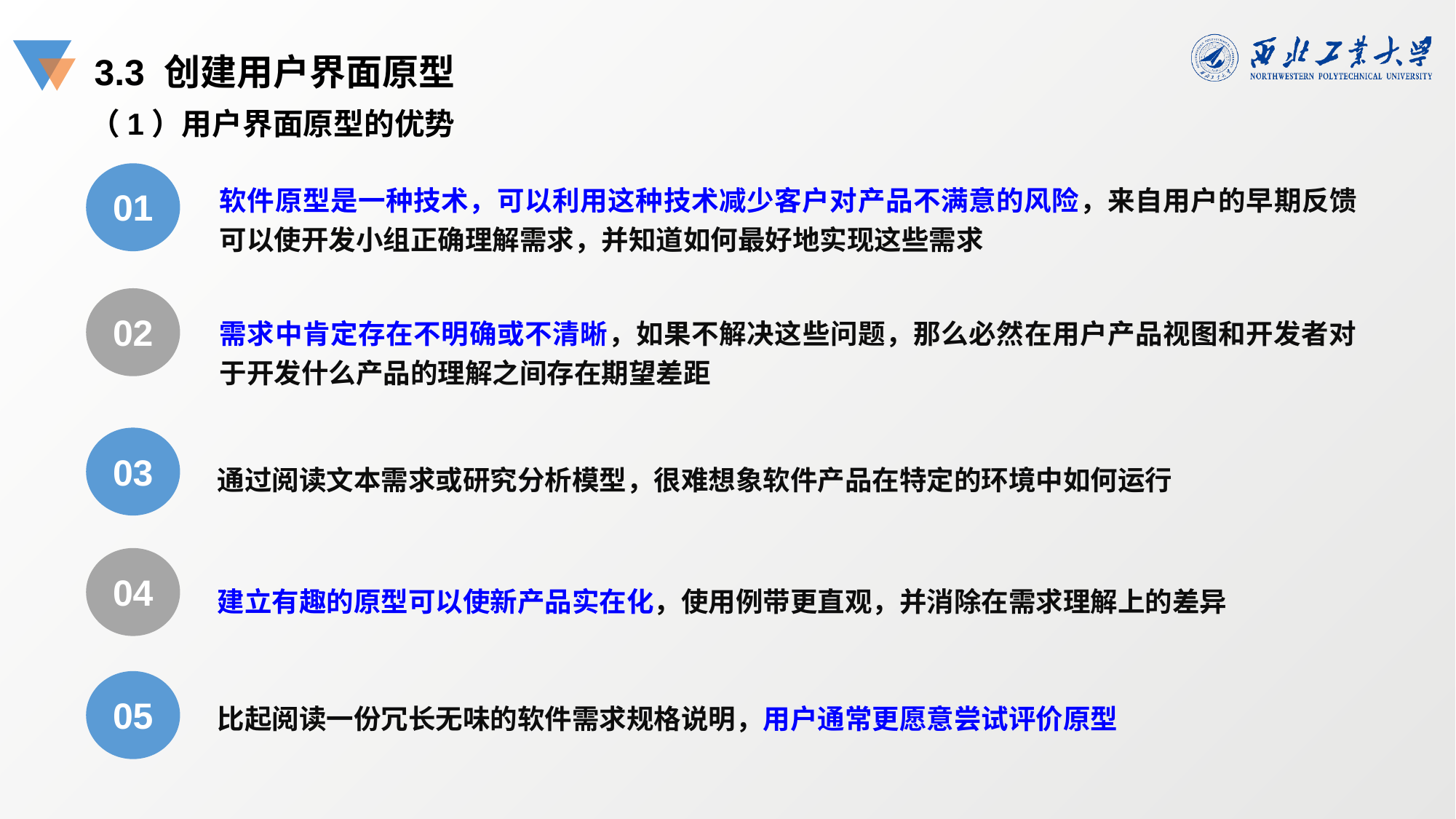

3.3 创建用户界面原型
（1）用户界面原型的优势

01
软件原型是一种技术，可以利用这种技术减少客户对产品不满意的风险，来自用户的早期反馈可以使开发小组正确理解需求，并知道如何最好地实现这些需求

02
需求中肯定存在不明确或不清晰，如果不解决这些问题，那么必然在用户产品视图和开发者对于开发什么产品的理解之间存在期望差距

03
通过阅读文本需求或研究分析模型，很难想象软件产品在特定的环境中如何运行

04
建立有趣的原型可以使新产品实在化，使用例带更直观，并消除在需求理解上的差异

05
比起阅读一份冗长无味的软件需求规格说明，用户通常更愿意尝试评价原型
14